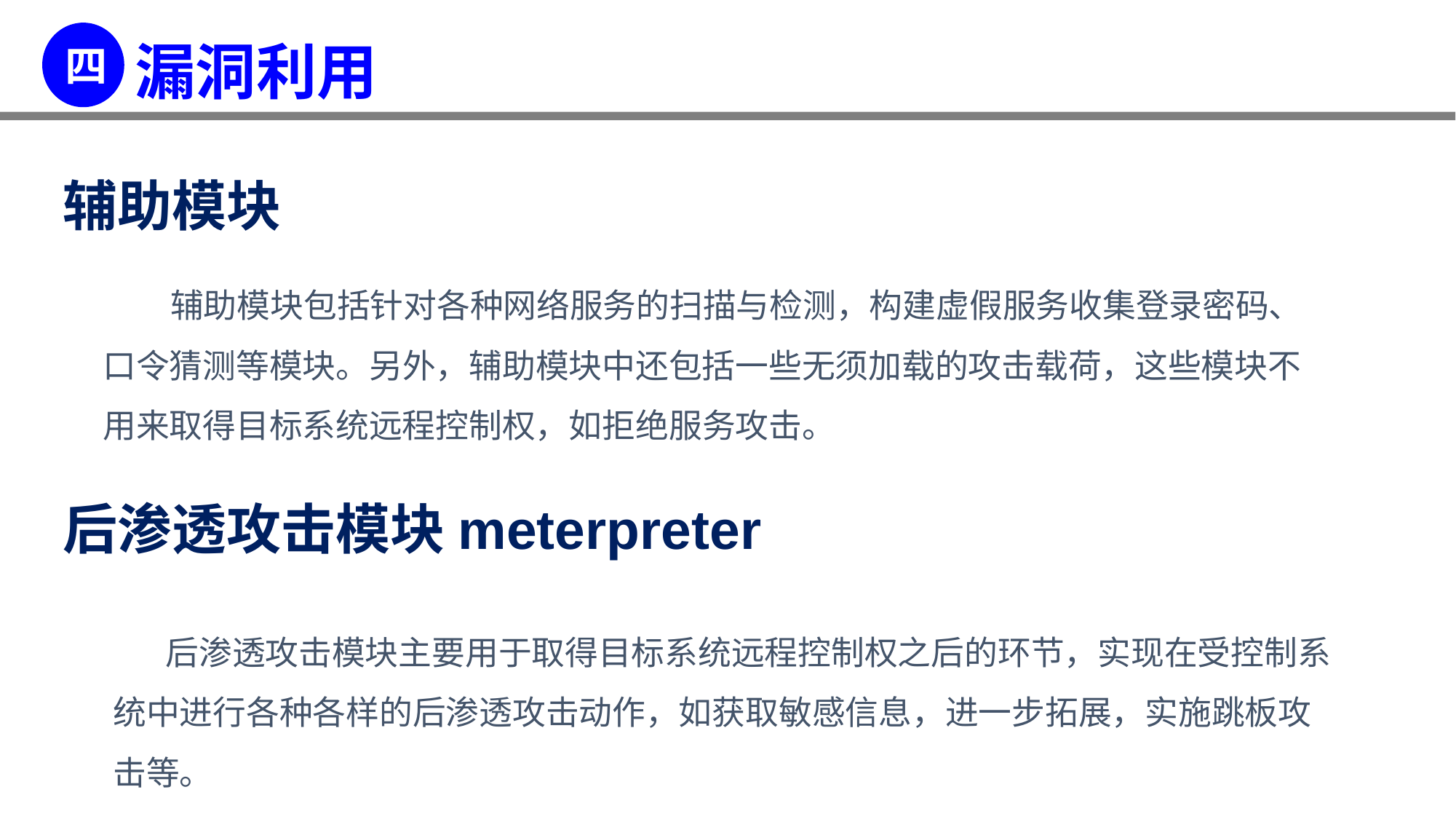

辅助模块
        辅助模块包括针对各种网络服务的扫描与检测，构建虚假服务收集登录密码、口令猜测等模块。另外，辅助模块中还包括一些无须加载的攻击载荷，这些模块不用来取得目标系统远程控制权，如拒绝服务攻击。
  后渗透攻击模块meterpreter
      后渗透攻击模块主要用于取得目标系统远程控制权之后的环节，实现在受控制系统中进行各种各样的后渗透攻击动作，如获取敏感信息，进一步拓展，实施跳板攻击等。